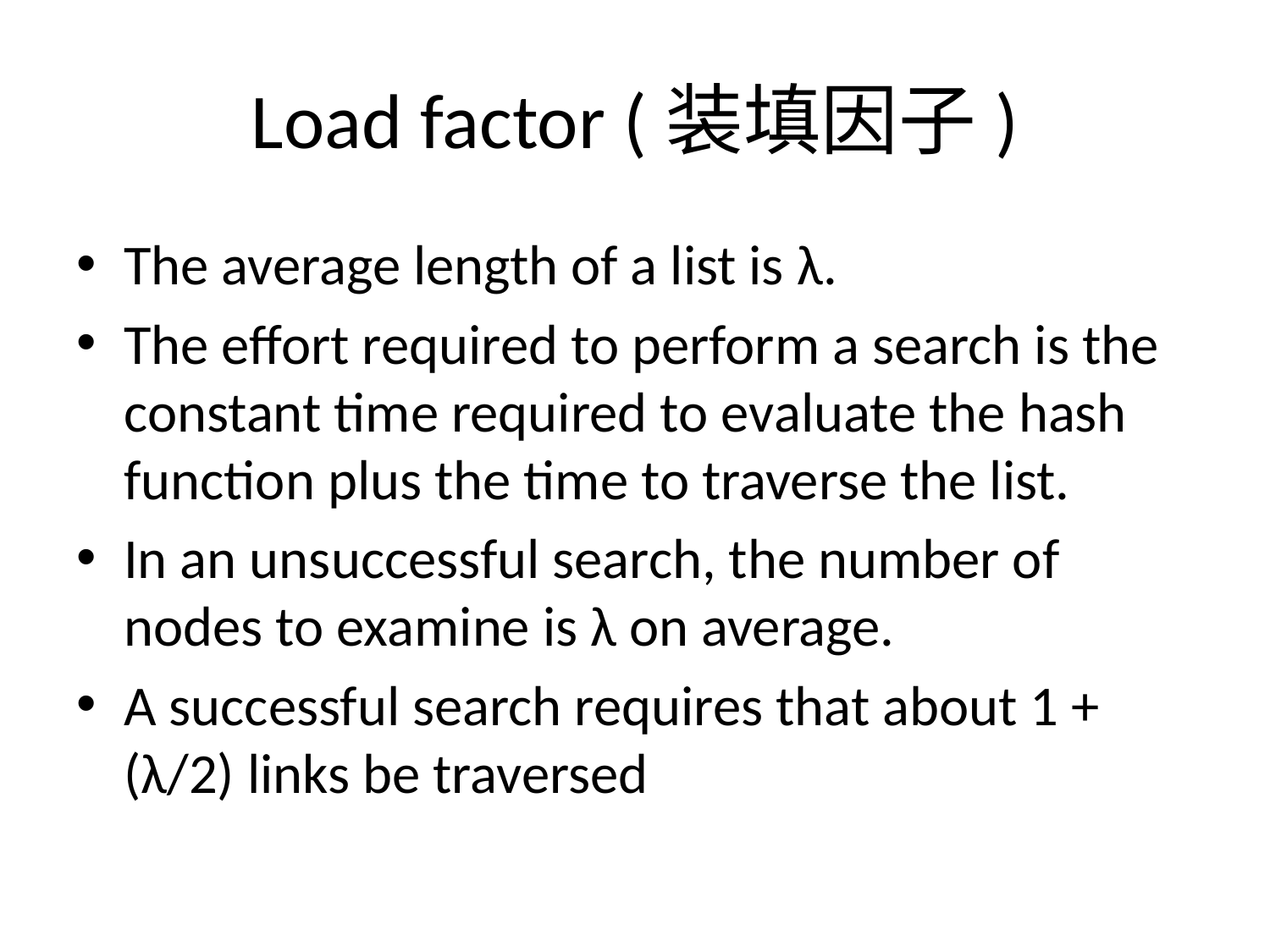

# Load factor (装填因子)
The average length of a list is λ.
The effort required to perform a search is the constant time required to evaluate the hash function plus the time to traverse the list.
In an unsuccessful search, the number of nodes to examine is λ on average.
A successful search requires that about 1 + (λ/2) links be traversed